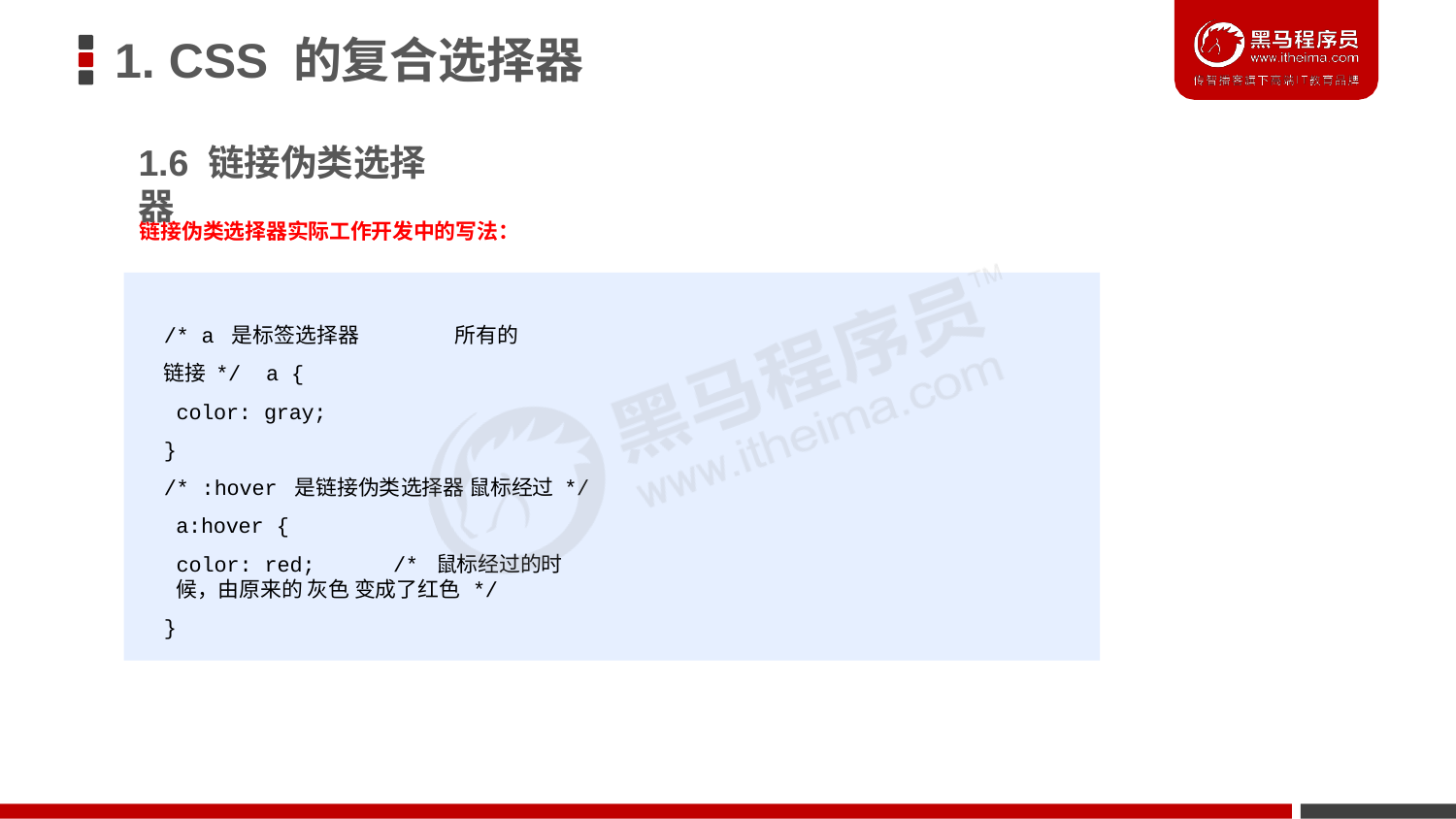

# 1. CSS 的复合选择器
1.6 链接伪类选择器

链接伪类选择器实际工作开发中的写法：

/* a 是标签选择器	所有的链接 */  a {
color: gray;
}
/* :hover 是链接伪类选择器 鼠标经过 */  a:hover {
color: red;	/* 鼠标经过的时候，由原来的 灰色 变成了红色 */
}